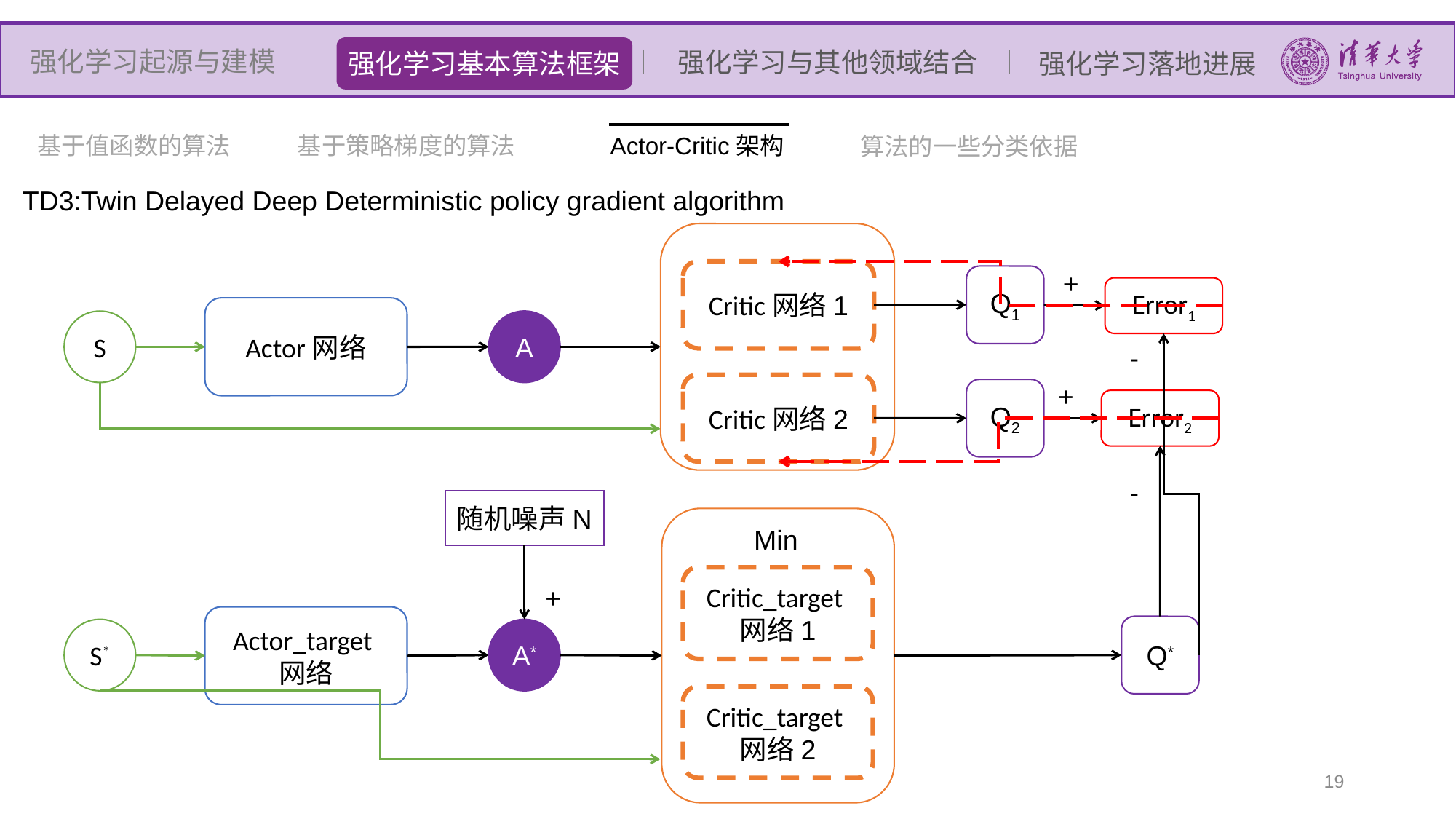

强化学习起源与建模

强化学习与其他领域结合
强化学习基本算法框架
强化学习落地进展
基于值函数的算法
基于策略梯度的算法
算法的一些分类依据
Actor-Critic架构
TD3:Twin Delayed Deep Deterministic policy gradient algorithm

Critic网络1
Critic网络2
+
Q1
Error1
Actor网络
A
-
+
Q2
Error2
-
随机噪声N

Min
Critic_target网络1
Critic_target网络2
+
Actor_target网络
Q*
A*
S
S*
19